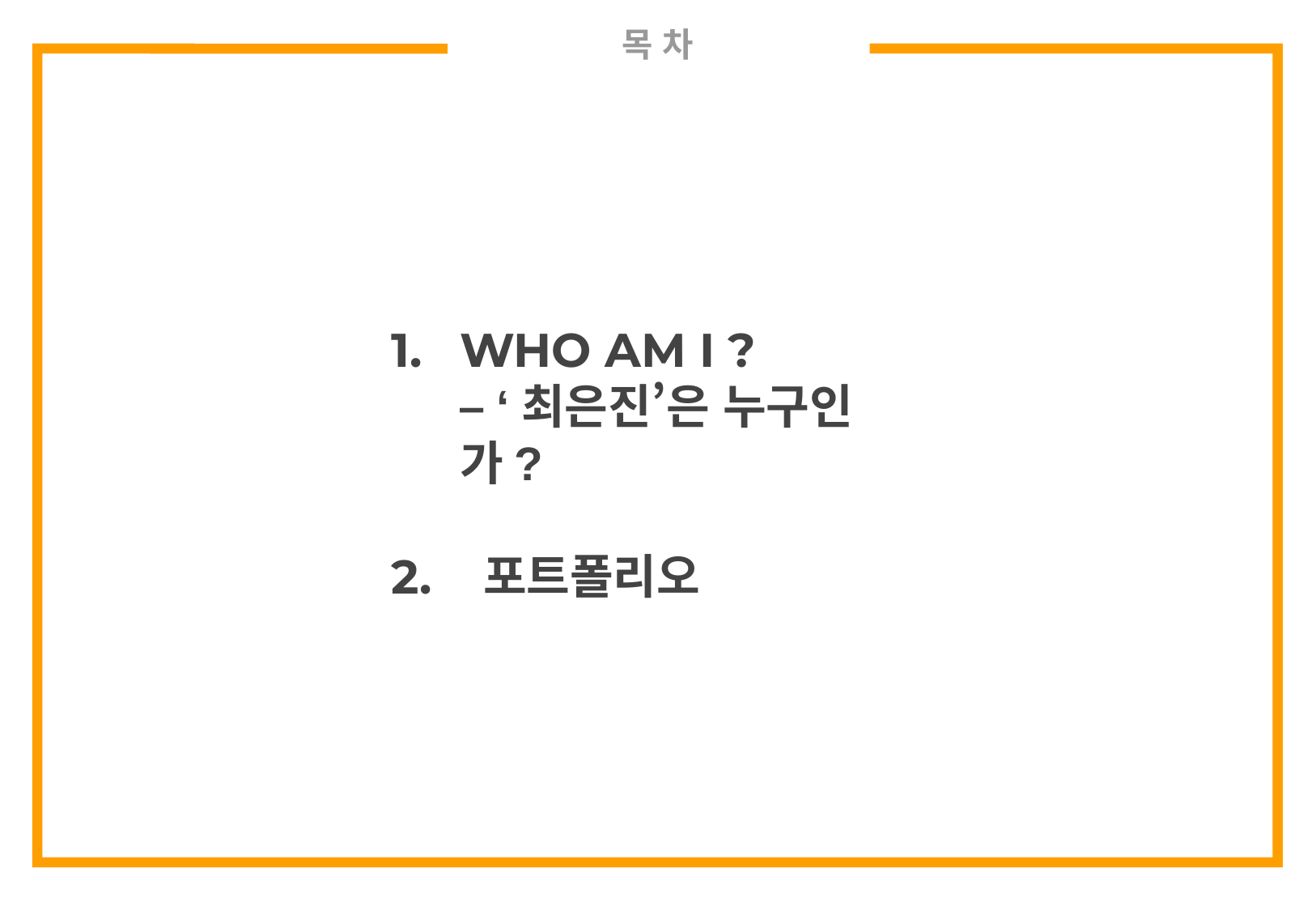

# 목 차
WHO AM I ?
– ‘최은진’은 누구인가?
2.   포트폴리오